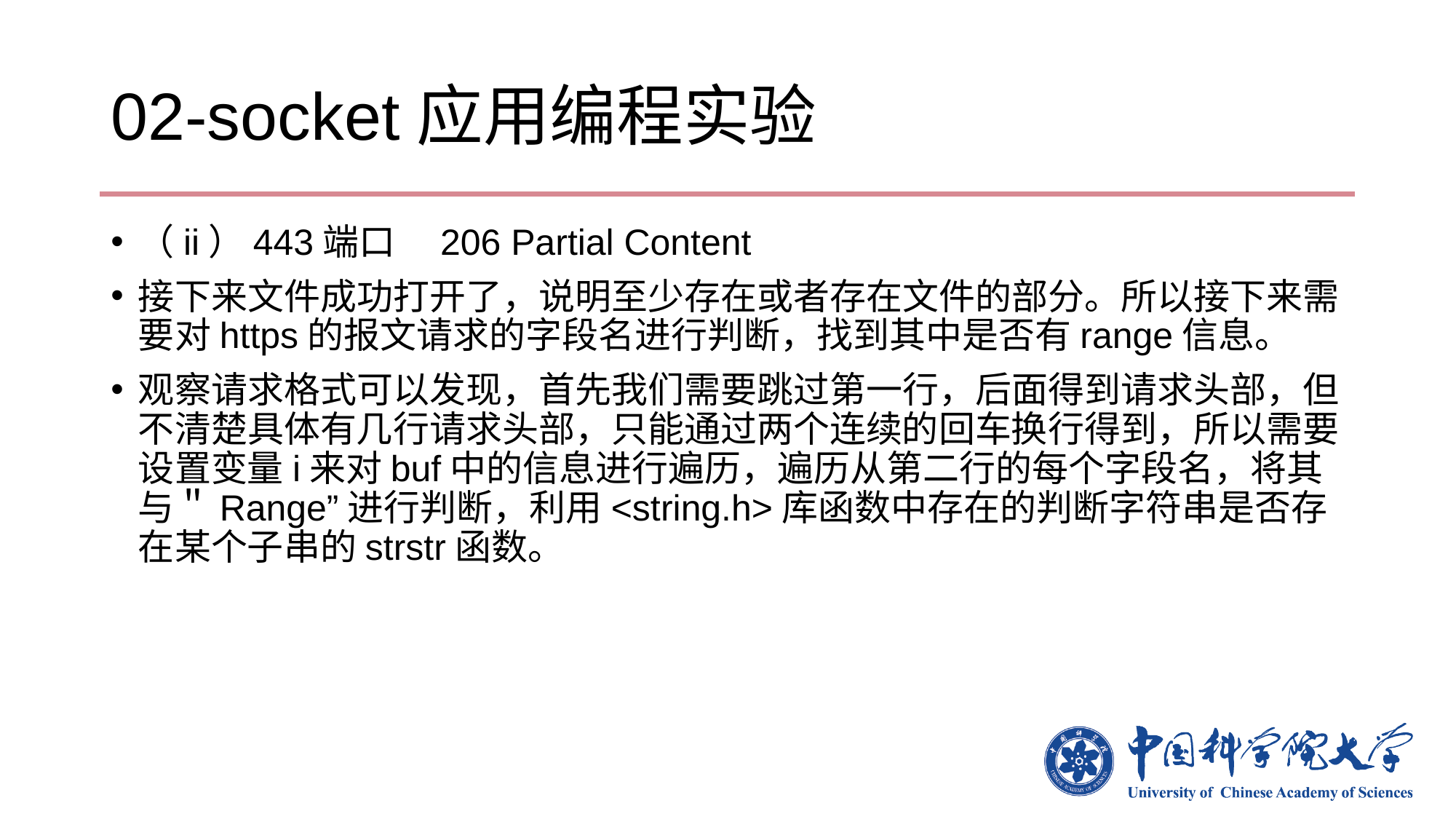

# 02-socket应用编程实验
（ii）443端口　206 Partial Content
接下来文件成功打开了，说明至少存在或者存在文件的部分。所以接下来需要对https的报文请求的字段名进行判断，找到其中是否有range信息。
观察请求格式可以发现，首先我们需要跳过第一行，后面得到请求头部，但不清楚具体有几行请求头部，只能通过两个连续的回车换行得到，所以需要设置变量i来对buf中的信息进行遍历，遍历从第二行的每个字段名，将其与＂Range”进行判断，利用<string.h>库函数中存在的判断字符串是否存在某个子串的strstr函数。